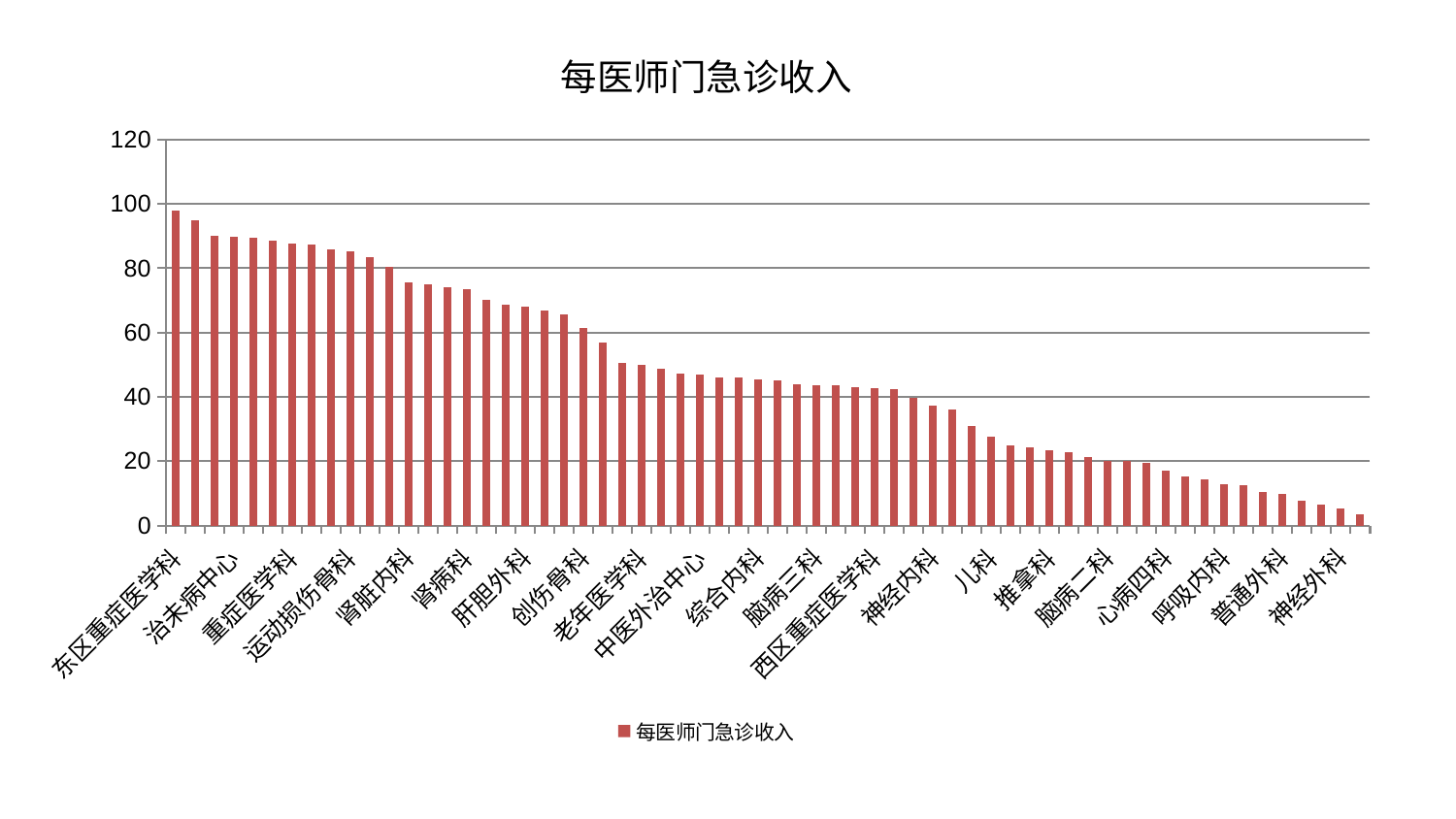

### Chart: 每医师门急诊收入

| Category | 每医师门急诊收入 |
|---|---|
| 东区重症医学科 | 97.84795834171338 |
| 妇二科 | 95.01208878548562 |
| 消化内科 | 90.07617460523687 |
| 治未病中心 | 89.73791379626017 |
| 东区肾病科 | 89.35886042723602 |
| 肛肠科 | 88.73097611831417 |
| 重症医学科 | 87.54318191066916 |
| 小儿骨科 | 87.25200519287064 |
| 关节骨科 | 85.9913202283737 |
| 运动损伤骨科 | 85.26940155039067 |
| 皮肤科 | 83.31342785121028 |
| 骨科 | 80.2926753072288 |
| 肾脏内科 | 75.66696579153735 |
| 医院 | 75.15935865847018 |
| 脾胃病科 | 74.06924072985868 |
| 肾病科 | 73.56544334306099 |
| 妇科 | 70.05533247939866 |
| 脾胃科消化科合并 | 68.52161810830295 |
| 肝胆外科 | 67.95554496000852 |
| 心病三科 | 66.83370588078125 |
| 小儿推拿科 | 65.58750616527274 |
| 创伤骨科 | 61.46706222355722 |
| 心病一科 | 56.85543770332071 |
| 微创骨科 | 50.47822902856252 |
| 老年医学科 | 50.07131990578622 |
| 心病二科 | 48.71107100722725 |
| 心血管内科 | 47.11169065349692 |
| 中医外治中心 | 46.84297624989377 |
| 男科 | 45.99000456029967 |
| 胸外科 | 45.98282049064948 |
| 综合内科 | 45.50776580494163 |
| 身心医学科 | 45.10855376604008 |
| 美容皮肤科 | 43.94963687571529 |
| 脑病三科 | 43.56231333247964 |
| 产科 | 43.47081742394994 |
| 中医经典科 | 42.92124199718237 |
| 西区重症医学科 | 42.7497854836562 |
| 脊柱骨科 | 42.3558338298712 |
| 乳腺甲状腺外科 | 39.669119397608 |
| 神经内科 | 37.20767905341149 |
| 针灸科 | 36.10889966293447 |
| 口腔科 | 30.91230612389626 |
| 儿科 | 27.464768147185392 |
| 康复科 | 24.993340488835415 |
| 肿瘤内科 | 24.3060631845742 |
| 推拿科 | 23.33436913925977 |
| 周围血管科 | 22.8696070600507 |
| 眼科 | 21.406387551850827 |
| 脑病二科 | 20.010232937938135 |
| 妇科妇二科合并 | 19.95114126888422 |
| 显微骨科 | 19.604265100079022 |
| 心病四科 | 17.023431722113823 |
| 泌尿外科 | 15.14785356409396 |
| 内分泌科 | 14.433556638493616 |
| 呼吸内科 | 12.758164568203467 |
| 血液科 | 12.621078233205463 |
| 风湿病科 | 10.517619273200562 |
| 普通外科 | 9.699659011604634 |
| 脑病一科 | 7.5872280555840055 |
| 耳鼻喉科 | 6.575154912339309 |
| 神经外科 | 5.175178457684693 |
| 肝病科 | 3.3386600660632926 |
190